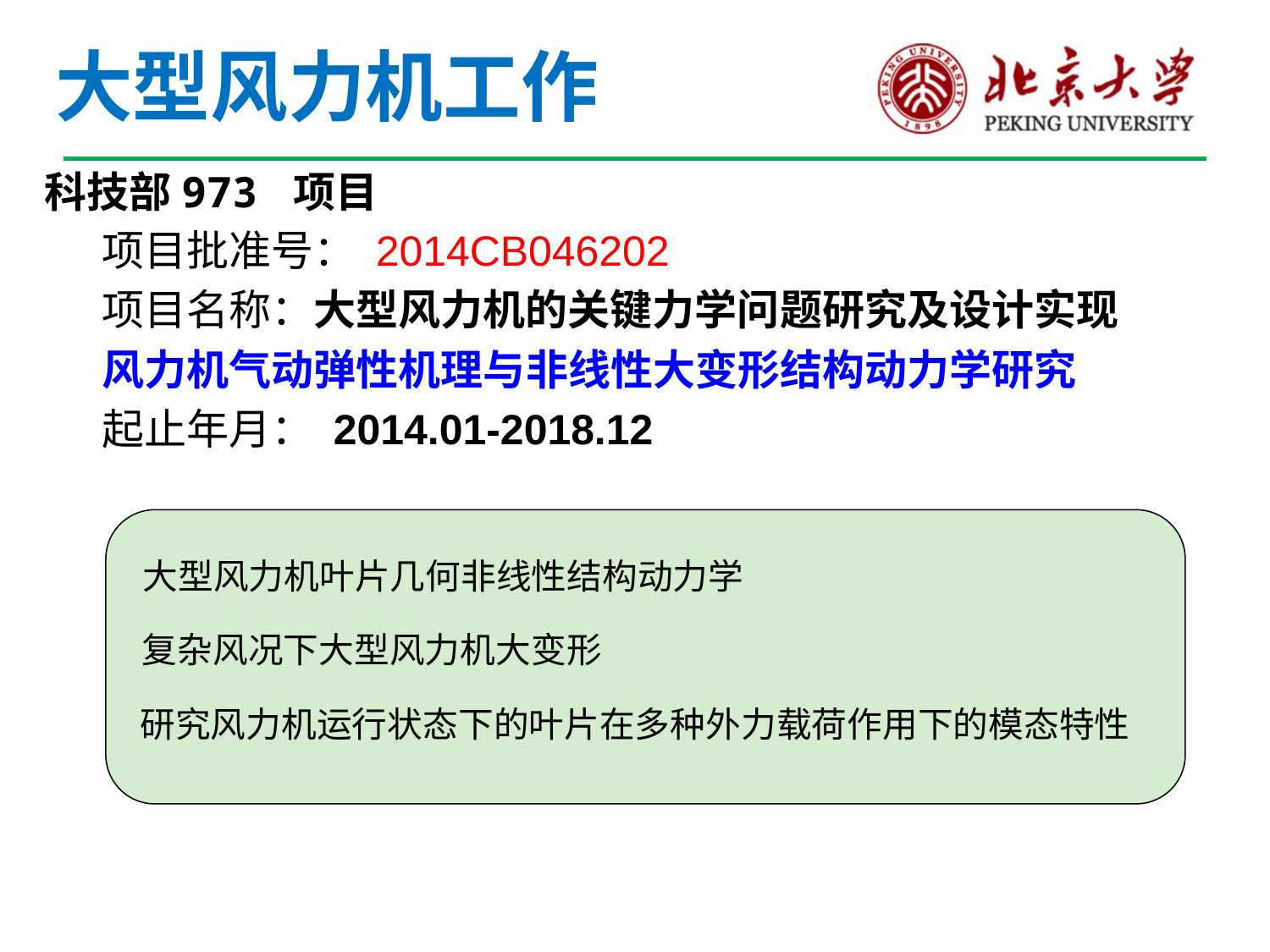

# 大型风力机工作
科技部973 项目
     项目批准号： 2014CB046202
     项目名称：大型风力机的关键力学问题研究及设计实现
     风力机气动弹性机理与非线性大变形结构动力学研究
     起止年月： 2014.01-2018.12

大型风力机叶片几何非线性结构动力学
复杂风况下大型风力机大变形
研究风力机运行状态下的叶片在多种外力载荷作用下的模态特性